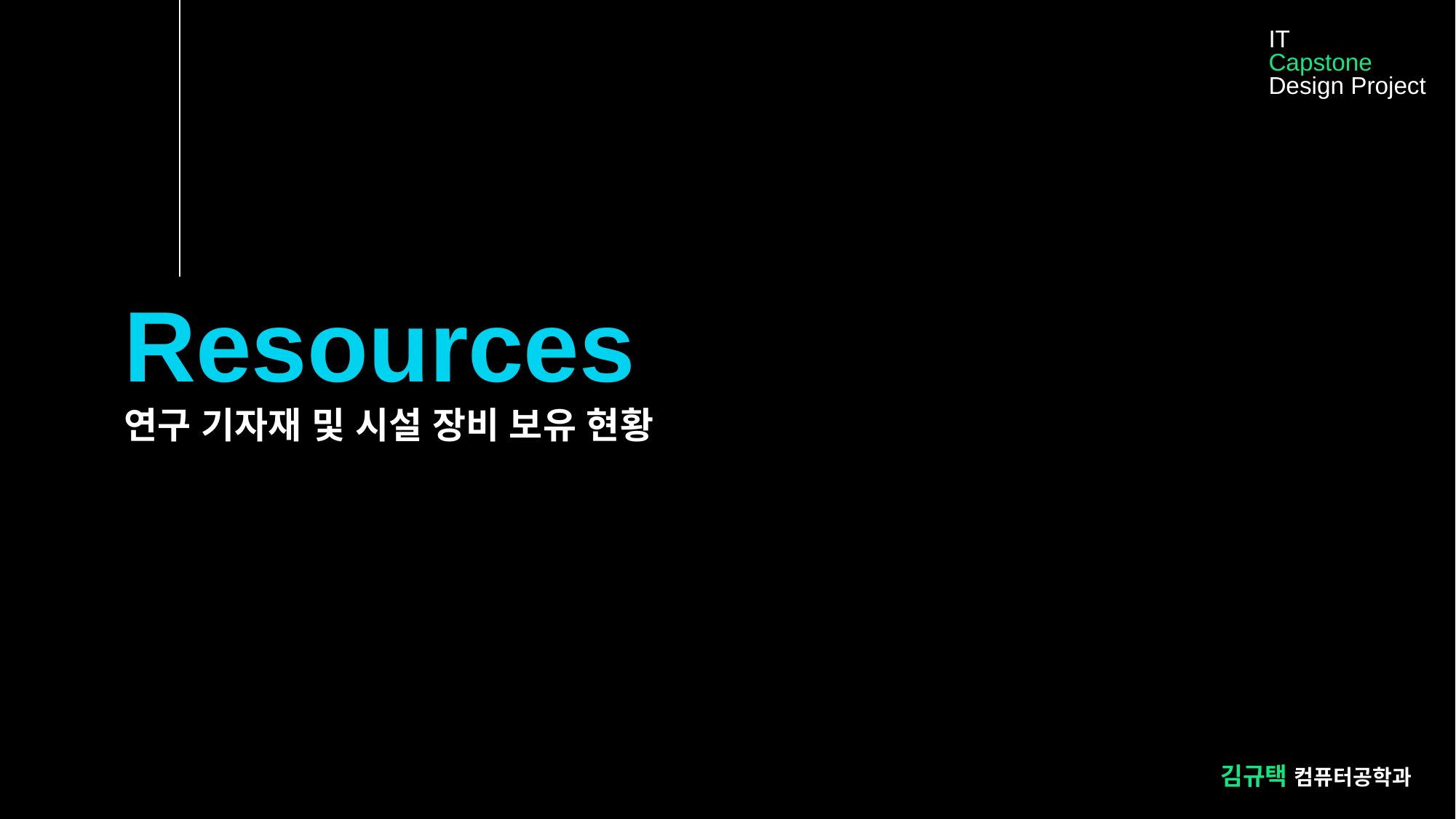

IT
Capstone
Design Project
Resources
연구 기자재 및 시설 장비 보유 현황
김규택 컴퓨터공학과